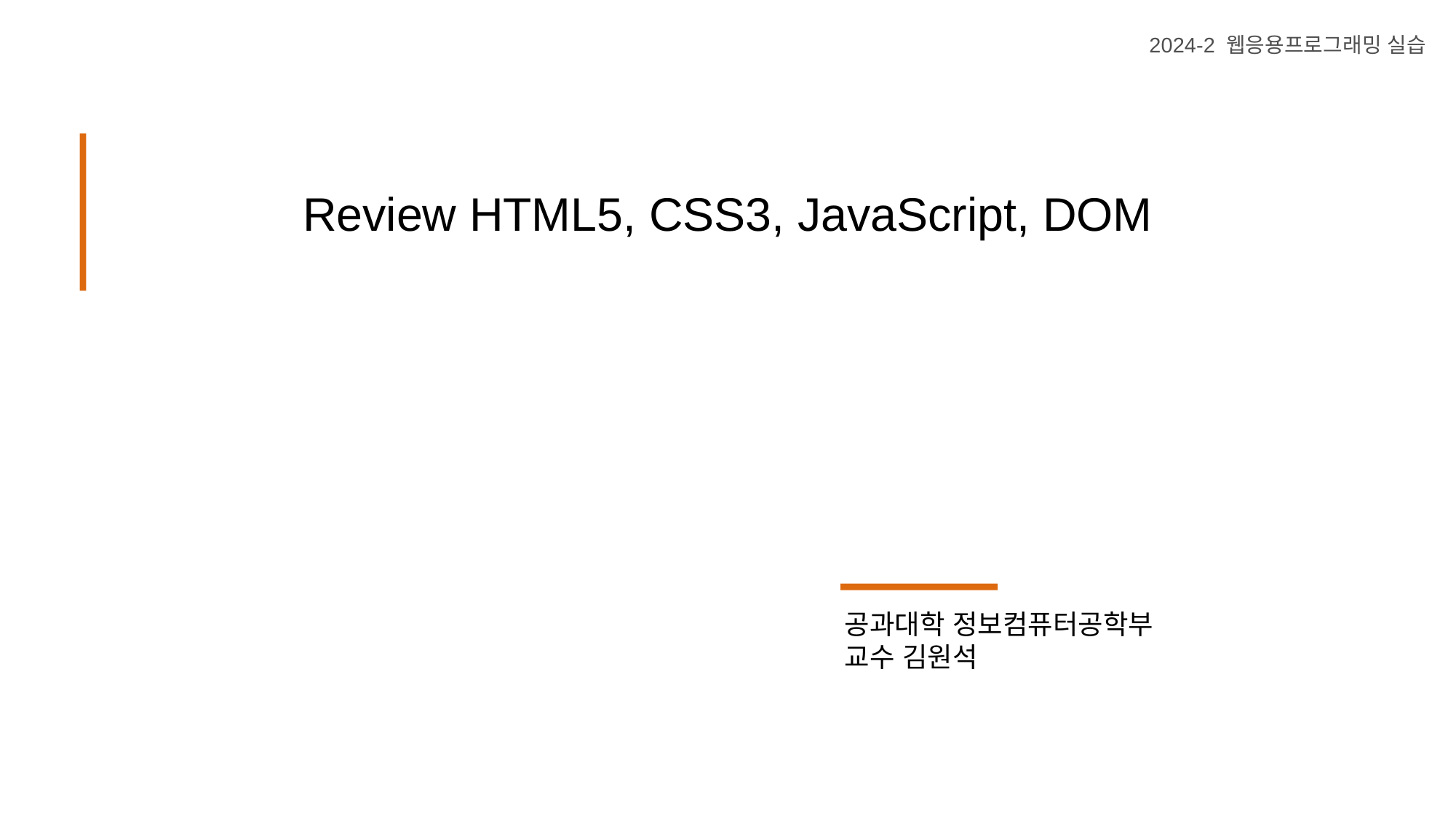

2024-2 웹응용프로그래밍 실습

Review HTML5, CSS3, JavaScript, DOM

공과대학 정보컴퓨터공학부
교수 김원석